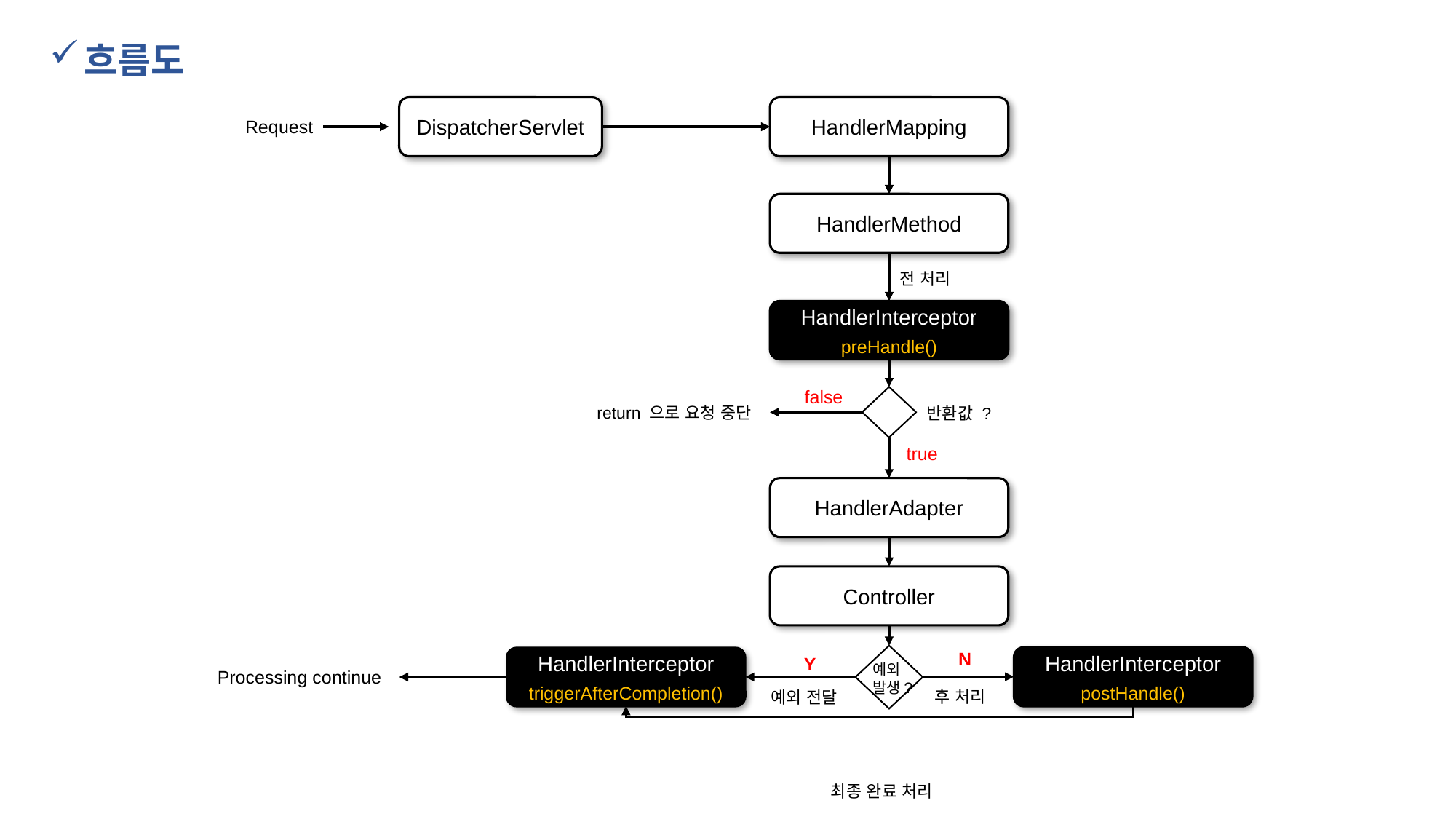

흐름도
DispatcherServlet
HandlerMapping
Request
HandlerMethod
전 처리
HandlerInterceptor
preHandle()
false

return 으로 요청 중단
반환값 ?
true
HandlerAdapter
Controller
N

Y
HandlerInterceptor
postHandle()
HandlerInterceptor
triggerAfterCompletion()
예외 발생?
Processing continue
후 처리
예외 전달
최종 완료 처리